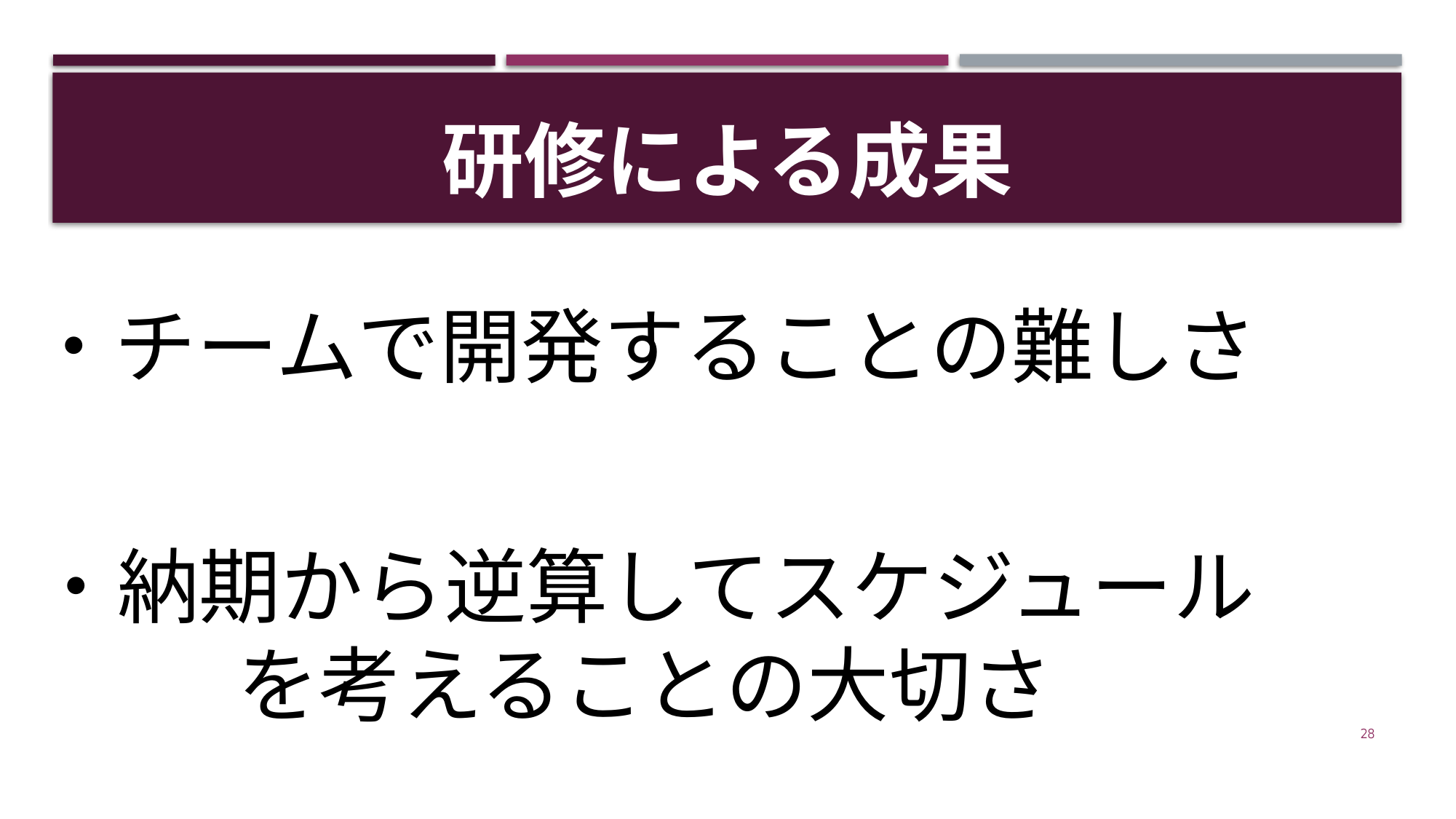

研修による成果
・チームで開発することの難しさ
・納期から逆算してスケジュール
を考えることの大切さ
28